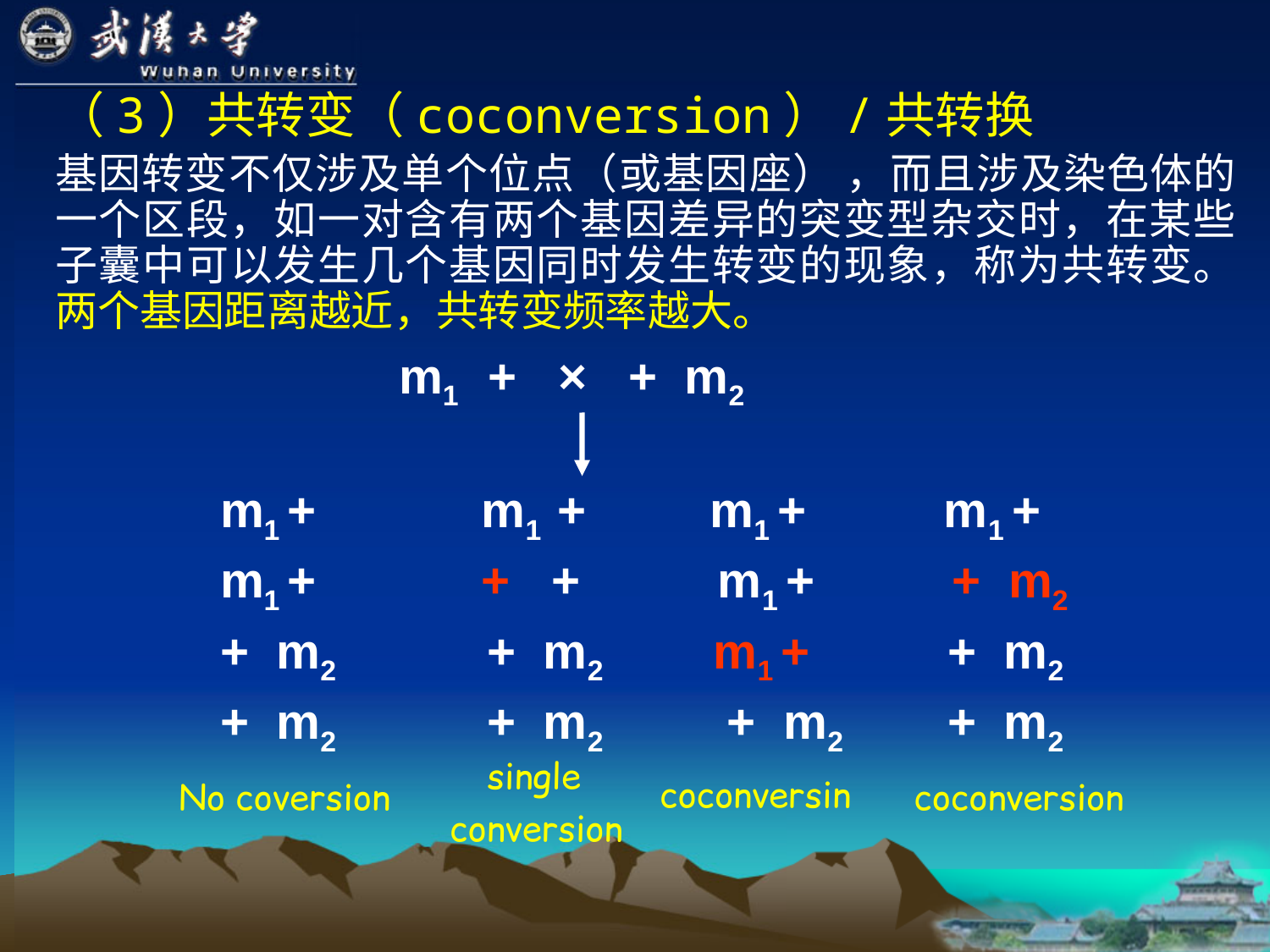

（3）共转变（coconversion）/共转换
基因转变不仅涉及单个位点（或基因座） ，而且涉及染色体的一个区段，如一对含有两个基因差异的突变型杂交时，在某些子囊中可以发生几个基因同时发生转变的现象，称为共转变。两个基因距离越近，共转变频率越大。
                         m1   +   ×   +  m2

            m1 +            m1  +         m1 +          m1 +
            m1 +            +   +          m1 +          +  m2
            +  m2           +  m2        m1 +          +  m2
            +  m2           +  m2         +  m2        +  m2

   single
conversion
     No coversion
coconversin
coconversion